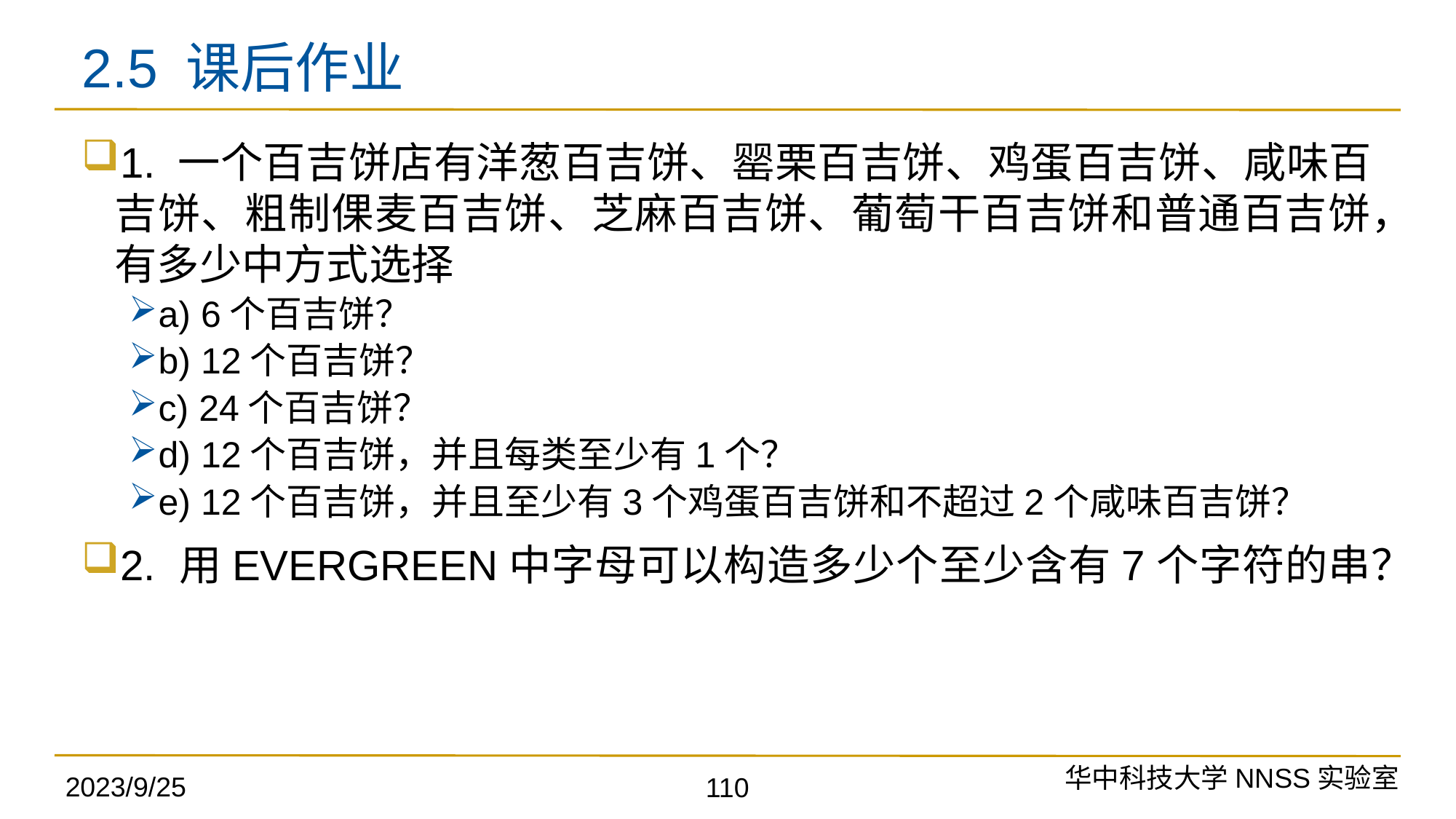

# 2.5 课后作业
1. 一个百吉饼店有洋葱百吉饼、罂栗百吉饼、鸡蛋百吉饼、咸味百吉饼、粗制倮麦百吉饼、芝麻百吉饼、葡萄干百吉饼和普通百吉饼，有多少中方式选择
a) 6个百吉饼？
b) 12个百吉饼？
c) 24个百吉饼？
d) 12个百吉饼，并且每类至少有1个？
e) 12个百吉饼，并且至少有3个鸡蛋百吉饼和不超过2个咸味百吉饼？
2. 用EVERGREEN中字母可以构造多少个至少含有7个字符的串？
华中科技大学NNSS实验室
2023/9/25
110